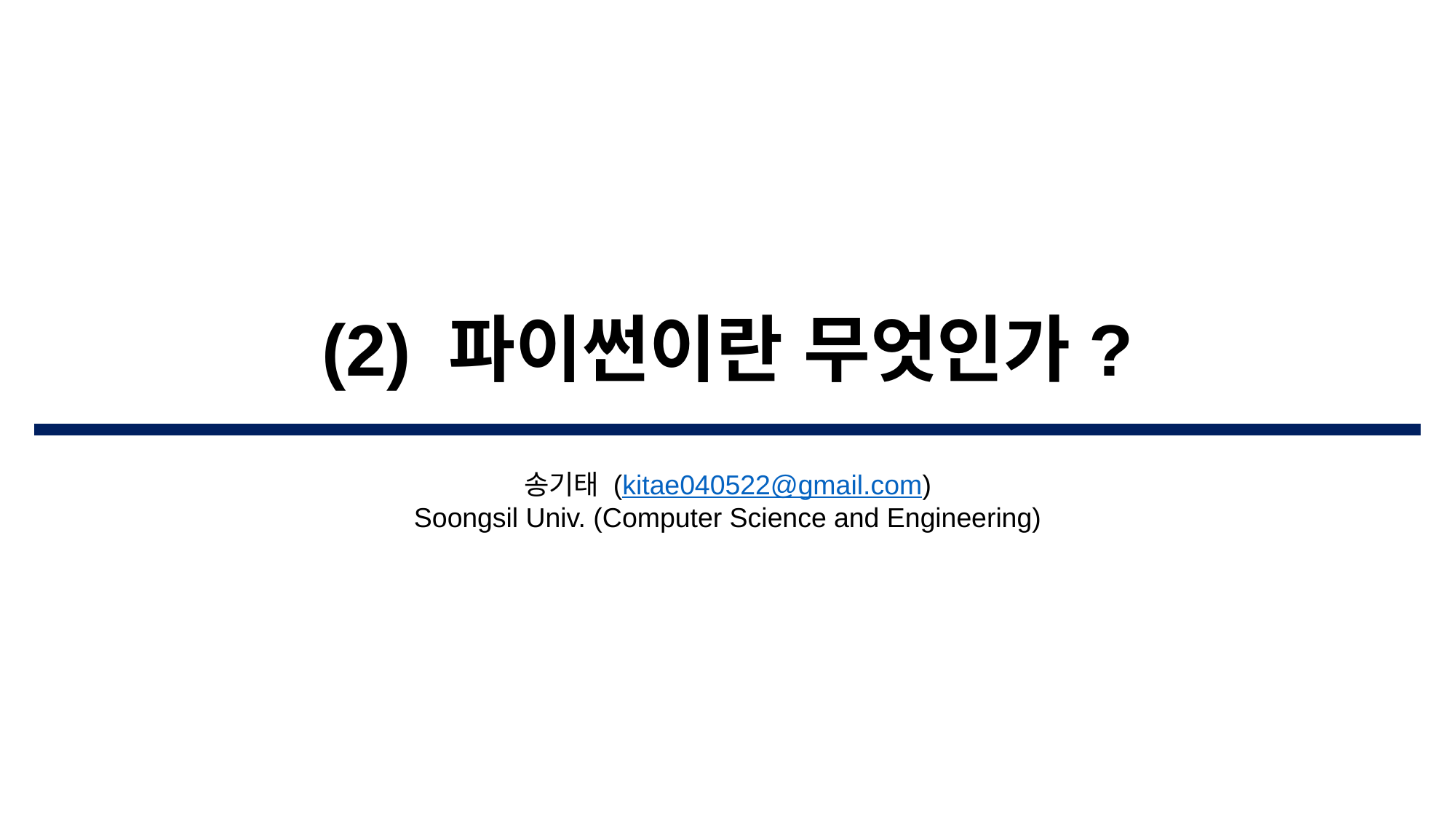

# (2) 파이썬이란 무엇인가?

송기태 (kitae040522@gmail.com)
Soongsil Univ. (Computer Science and Engineering)​